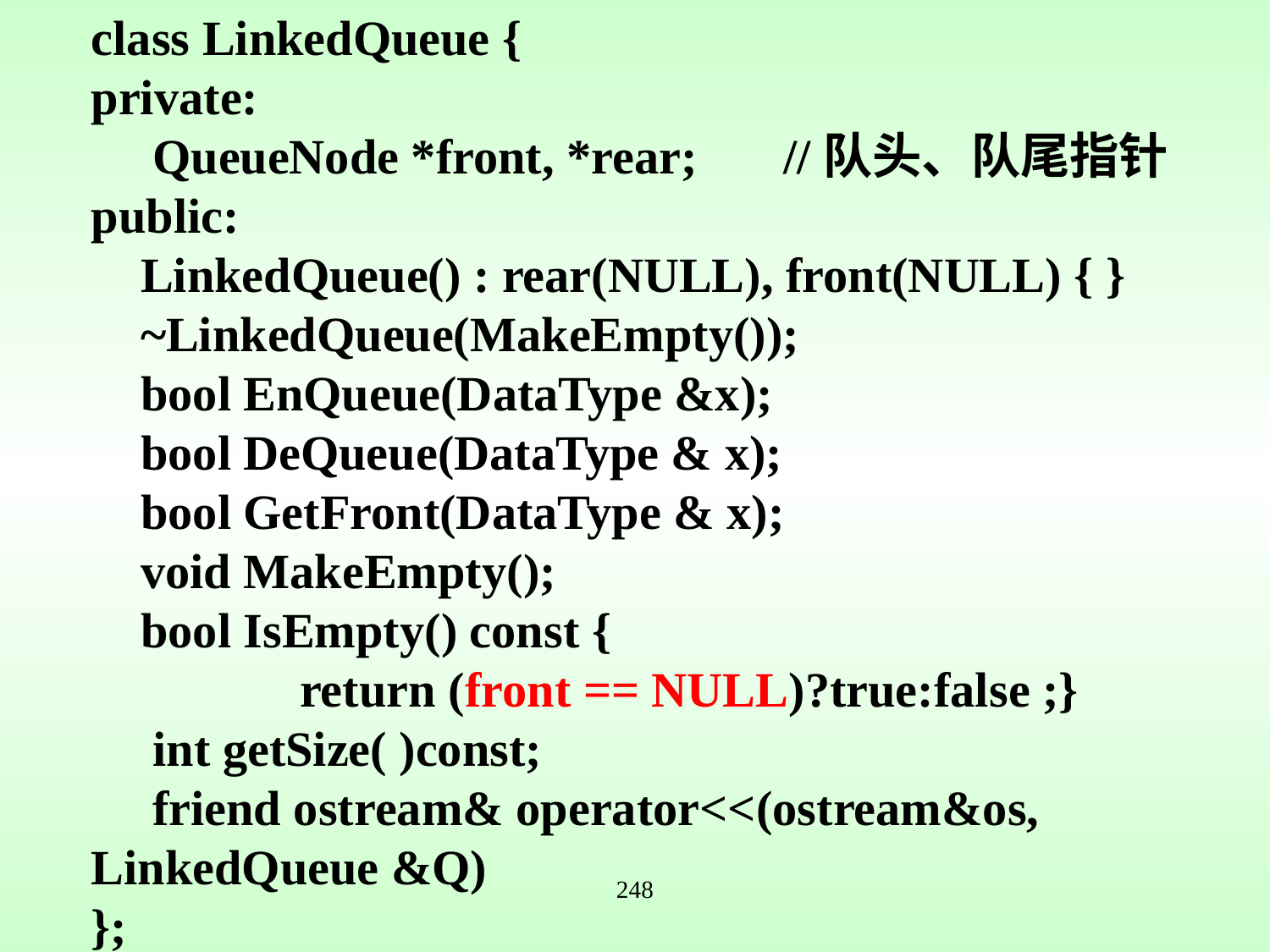

class LinkedQueue {
private:
     QueueNode *front, *rear;       //队头、队尾指针
public:
    LinkedQueue() : rear(NULL), front(NULL) { }
    ~LinkedQueue(MakeEmpty());
    bool EnQueue(DataType &x);
    bool DeQueue(DataType & x);
    bool GetFront(DataType & x);
    void MakeEmpty();
    bool IsEmpty() const {
                 return (front == NULL)?true:false ;}
     int getSize( )const;
     friend ostream& operator<<(ostream&os, LinkedQueue &Q)
};

248